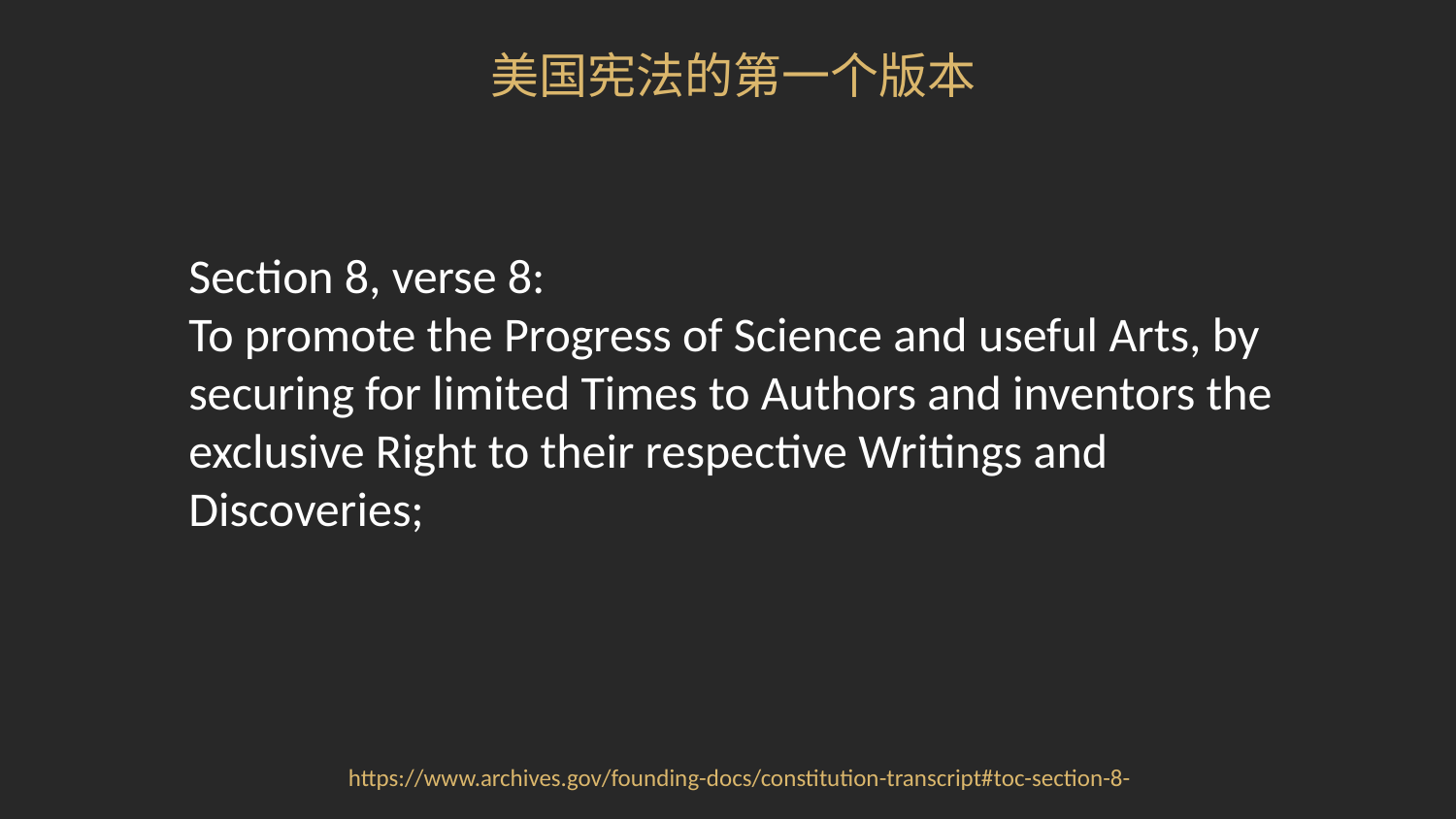

# 美国宪法的第一个版本
Section 8, verse 8:
To promote the Progress of Science and useful Arts, by securing for limited Times to Authors and inventors the exclusive Right to their respective Writings and Discoveries;
https://www.archives.gov/founding-docs/constitution-transcript#toc-section-8-